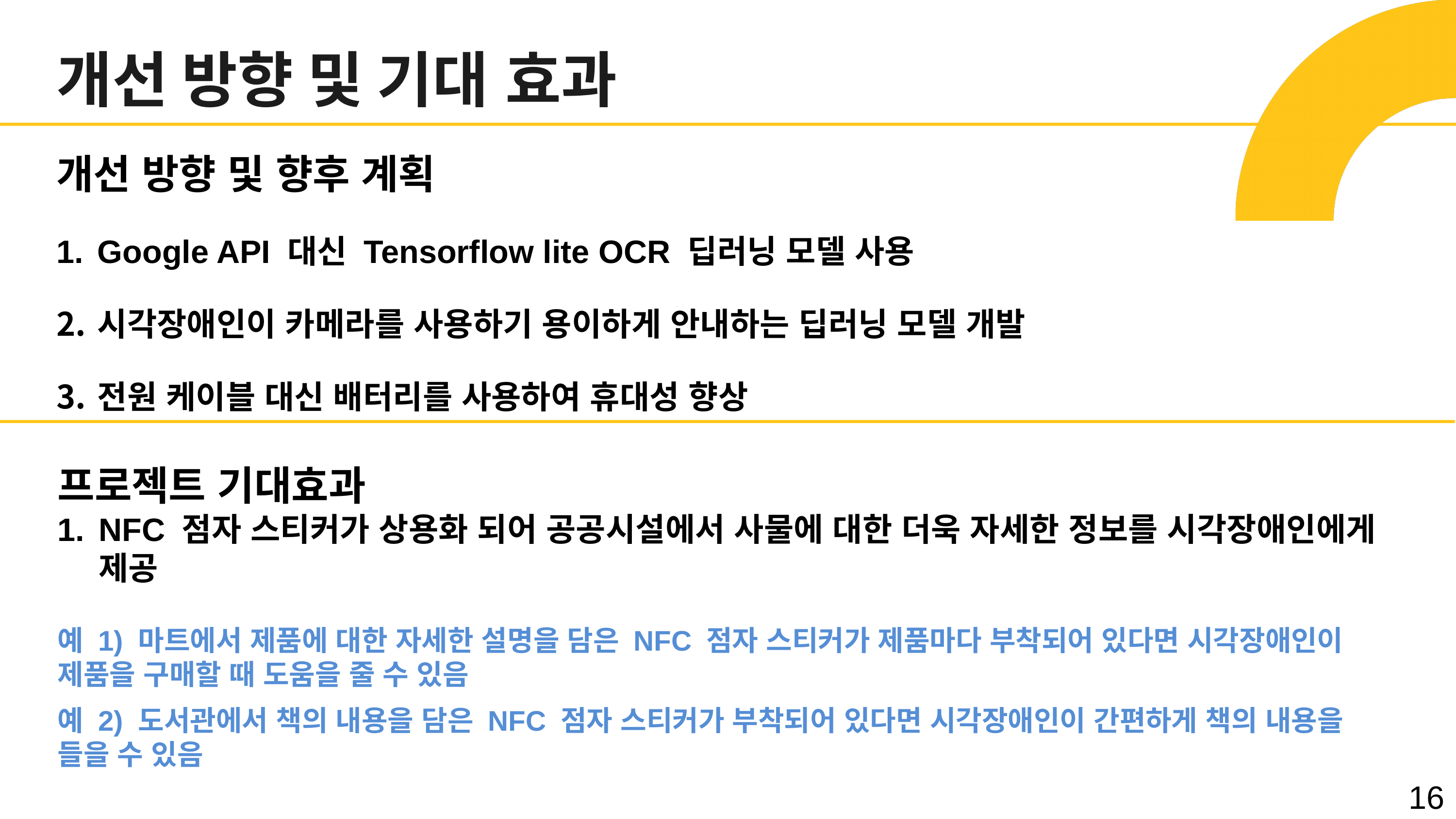

개선 방향 및 기대 효과

개선 방향 및 향후 계획
Google API 대신 Tensorflow lite OCR 딥러닝 모델 사용
시각장애인이 카메라를 사용하기 용이하게 안내하는 딥러닝 모델 개발
전원 케이블 대신 배터리를 사용하여 휴대성 향상

프로젝트 기대효과
NFC 점자 스티커가 상용화 되어 공공시설에서 사물에 대한 더욱 자세한 정보를 시각장애인에게 제공

예 1) 마트에서 제품에 대한 자세한 설명을 담은 NFC 점자 스티커가 제품마다 부착되어 있다면 시각장애인이 제품을 구매할 때 도움을 줄 수 있음

예 2) 도서관에서 책의 내용을 담은 NFC 점자 스티커가 부착되어 있다면 시각장애인이 간편하게 책의 내용을 들을 수 있음
16